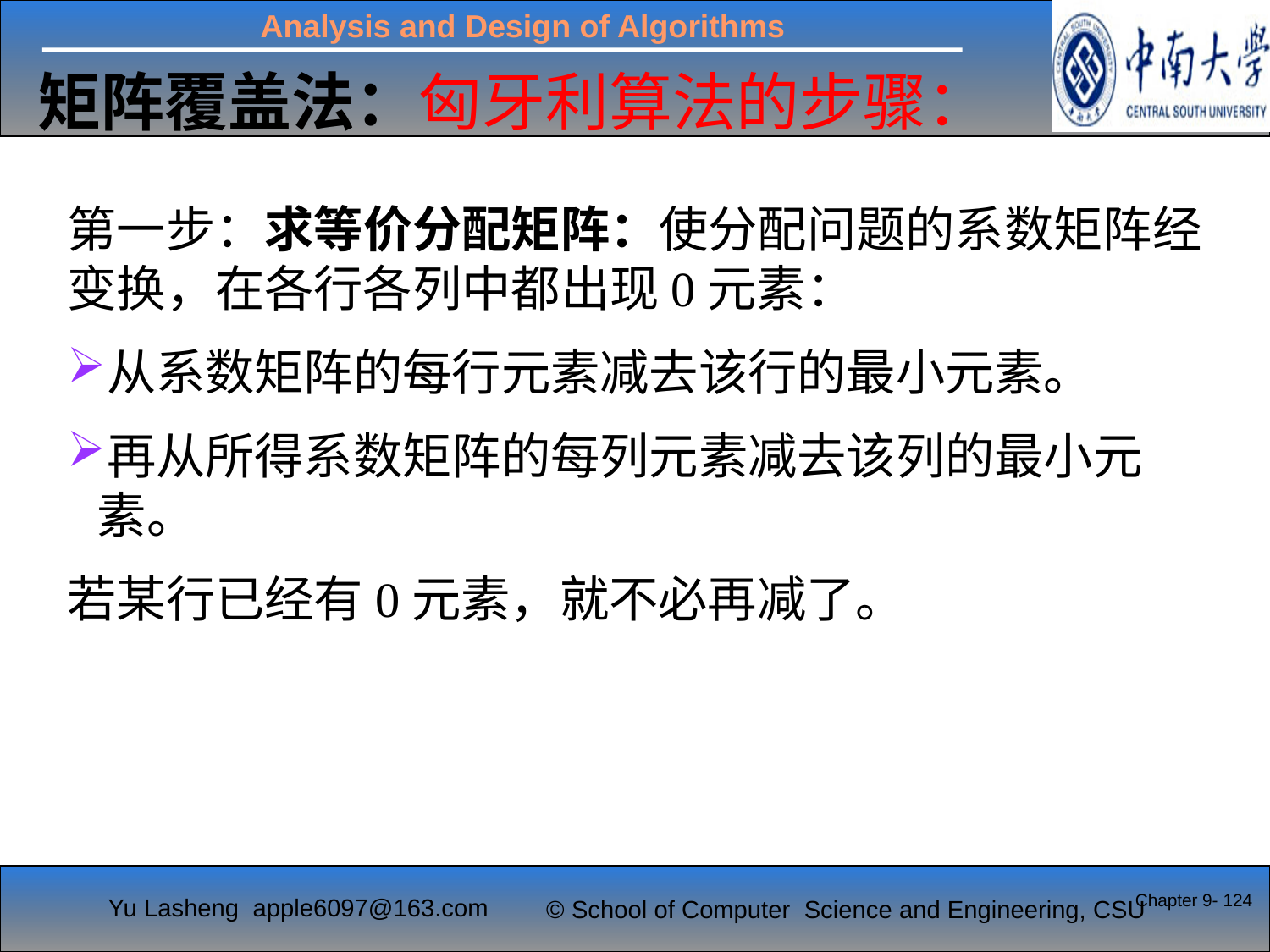

矩阵覆盖法：匈牙利算法的步骤：
第一步：求等价分配矩阵：使分配问题的系数矩阵经变换，在各行各列中都出现0元素：
从系数矩阵的每行元素减去该行的最小元素。
再从所得系数矩阵的每列元素减去该列的最小元素。
若某行已经有0元素，就不必再减了。
Chapter 9- 124